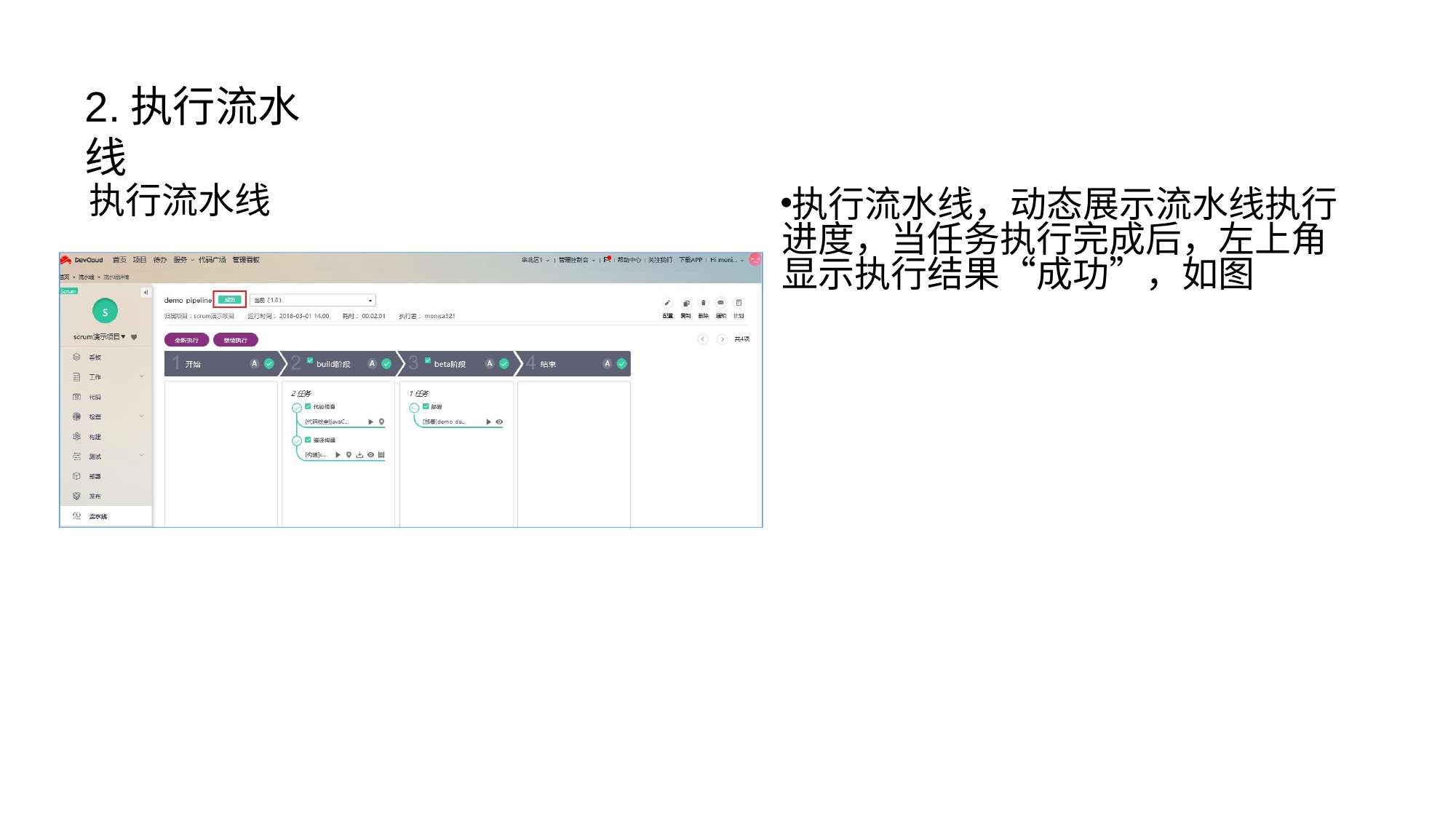

# 2.执行流水线
执行流水线
执行流水线，动态展示流水线执行 进度，当任务执行完成后，左上角 显示执行结果“成功”，如图